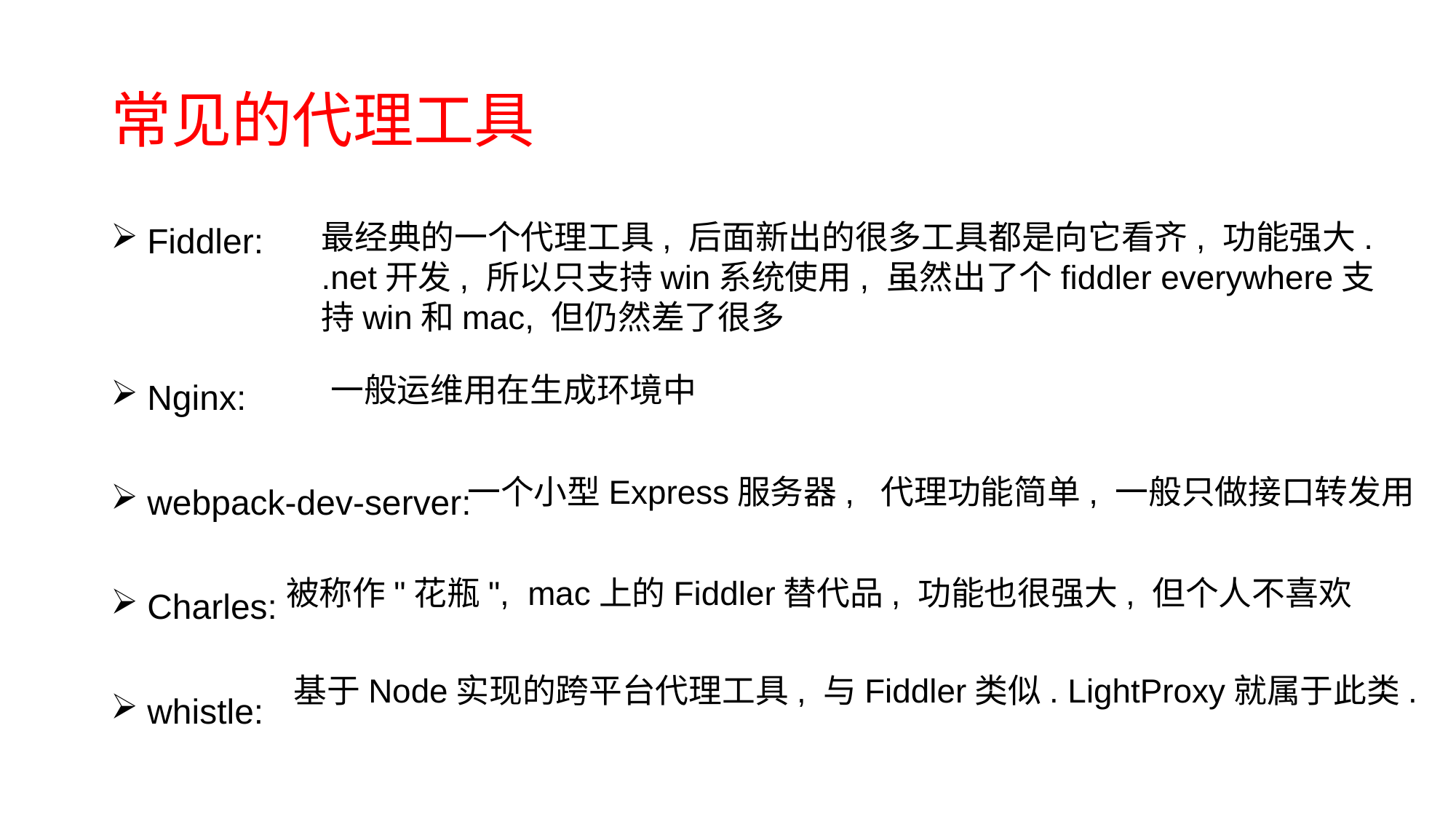

# 常见的代理工具
最经典的一个代理工具, 后面新出的很多工具都是向它看齐, 功能强大.  .net开发, 所以只支持win系统使用, 虽然出了个fiddler everywhere支持win和mac, 但仍然差了很多
 Fiddler:

 Nginx:

 webpack-dev-server:

 Charles:

 whistle:
一般运维用在生成环境中
一个小型Express服务器,  代理功能简单, 一般只做接口转发用
被称作"花瓶",  mac上的Fiddler替代品, 功能也很强大, 但个人不喜欢
基于Node实现的跨平台代理工具, 与Fiddler类似. LightProxy就属于此类.